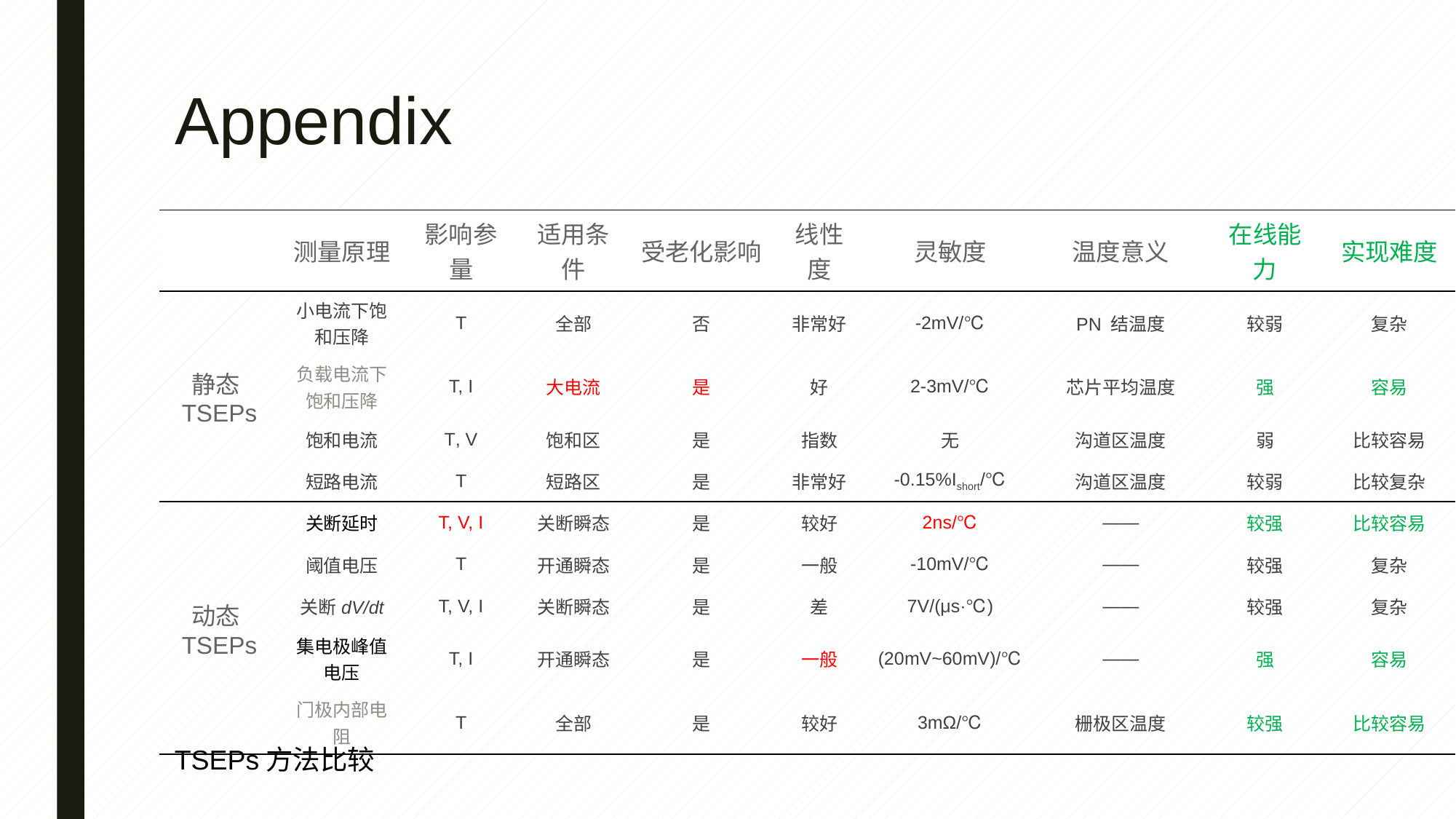

# Appendix
|  | 测量原理 | 影响参量 | 适用条件 | 受老化影响 | 线性度 | 灵敏度 | 温度意义 | 在线能力 | 实现难度 |
| --- | --- | --- | --- | --- | --- | --- | --- | --- | --- |
| 静态TSEPs | 小电流下饱和压降 | T | 全部 | 否 | 非常好 | -2mV/℃ | PN 结温度 | 较弱 | 复杂 |
|  | 负载电流下饱和压降 | T, I | 大电流 | 是 | 好 | 2-3mV/℃ | 芯片平均温度 | 强 | 容易 |
|  | 饱和电流 | T, V | 饱和区 | 是 | 指数 | 无 | 沟道区温度 | 弱 | 比较容易 |
|  | 短路电流 | T | 短路区 | 是 | 非常好 | -0.15%Ishort/℃ | 沟道区温度 | 较弱 | 比较复杂 |
| 动态TSEPs | 关断延时 | T, V, I | 关断瞬态 | 是 | 较好 | 2ns/℃ | —— | 较强 | 比较容易 |
|  | 阈值电压 | T | 开通瞬态 | 是 | 一般 | -10mV/℃ | —— | 较强 | 复杂 |
|  | 关断dV/dt | T, V, I | 关断瞬态 | 是 | 差 | 7V/(μs·℃) | —— | 较强 | 复杂 |
|  | 集电极峰值电压 | T, I | 开通瞬态 | 是 | 一般 | (20mV~60mV)/℃ | —— | 强 | 容易 |
|  | 门极内部电阻 | T | 全部 | 是 | 较好 | 3mΩ/℃ | 栅极区温度 | 较强 | 比较容易 |
TSEPs方法比较